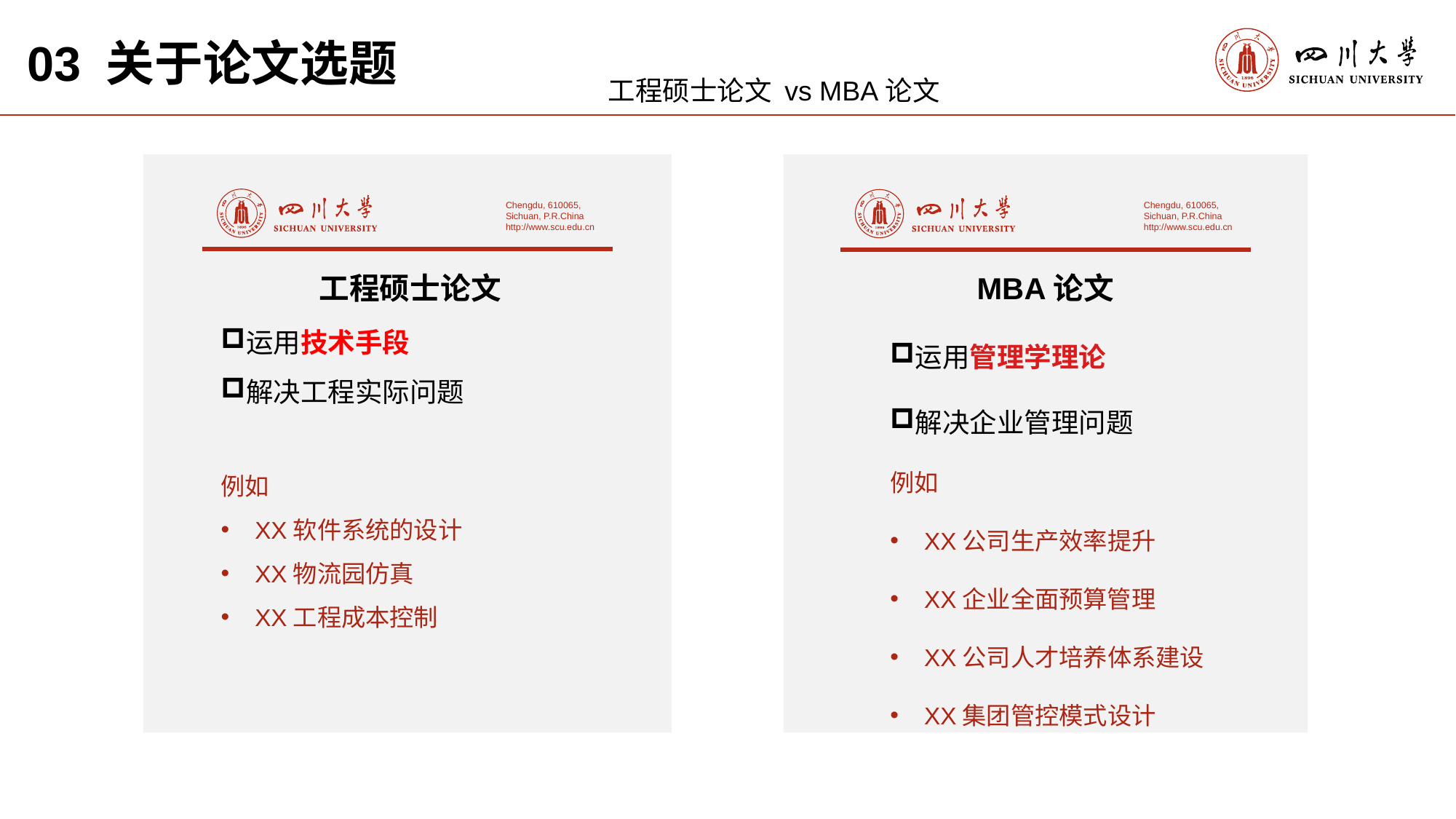

03 关于论文选题
工程硕士论文 vs MBA论文

Chengdu, 610065,
Sichuan, P.R.China
http://www.scu.edu.cn
Chengdu, 610065,
Sichuan, P.R.China
http://www.scu.edu.cn
工程硕士论文
MBA论文
运用管理学理论
解决企业管理问题
例如
XX公司生产效率提升
XX企业全面预算管理
XX公司人才培养体系建设
XX集团管控模式设计
运用技术手段
解决工程实际问题

例如
XX软件系统的设计
XX物流园仿真
XX工程成本控制